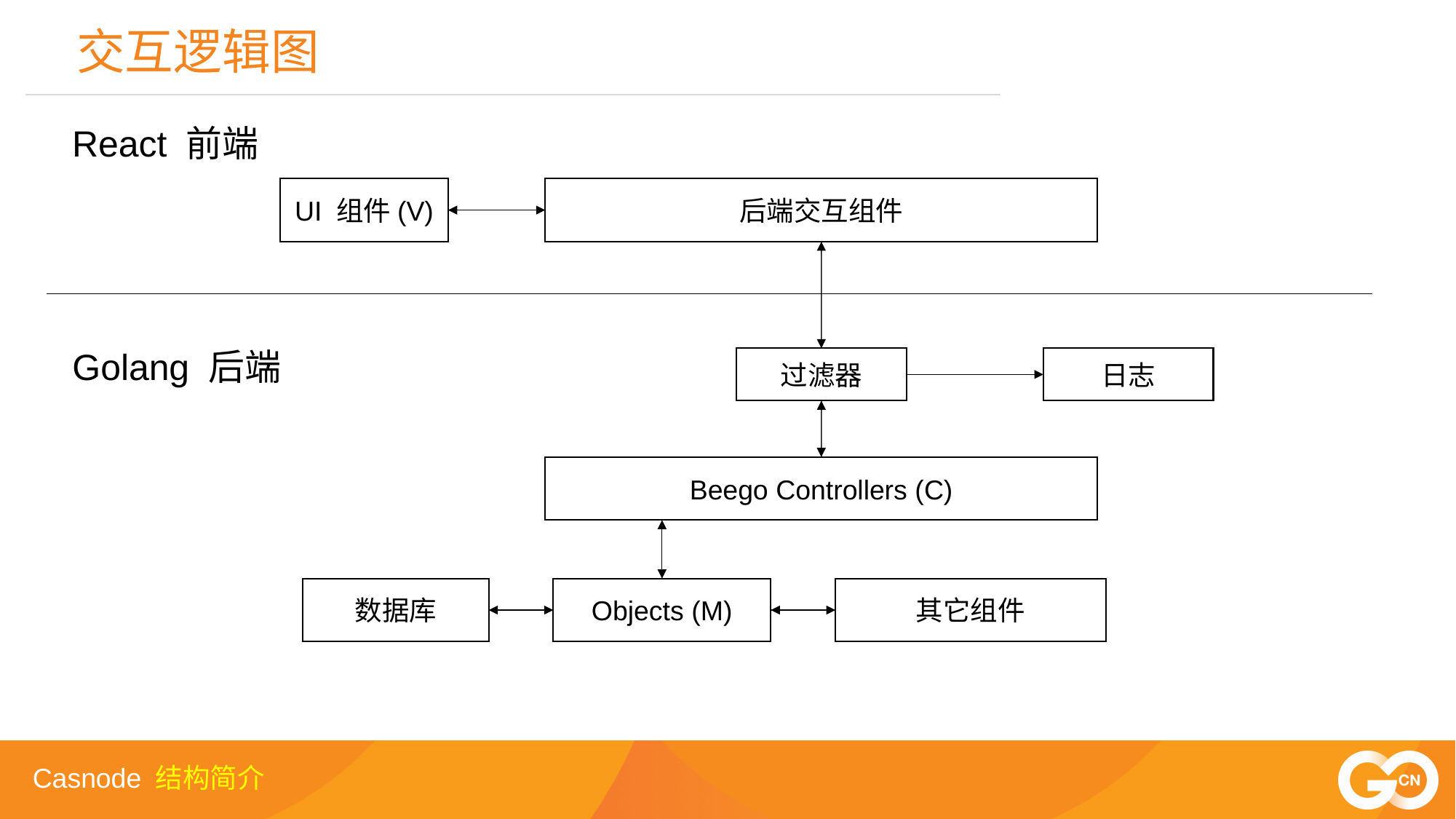

交互逻辑图
React 前端
后端交互组件
UI 组件(V)
Golang 后端
过滤器
日志
Beego Controllers (C)
数据库
Objects (M)
其它组件
Casnode 结构简介